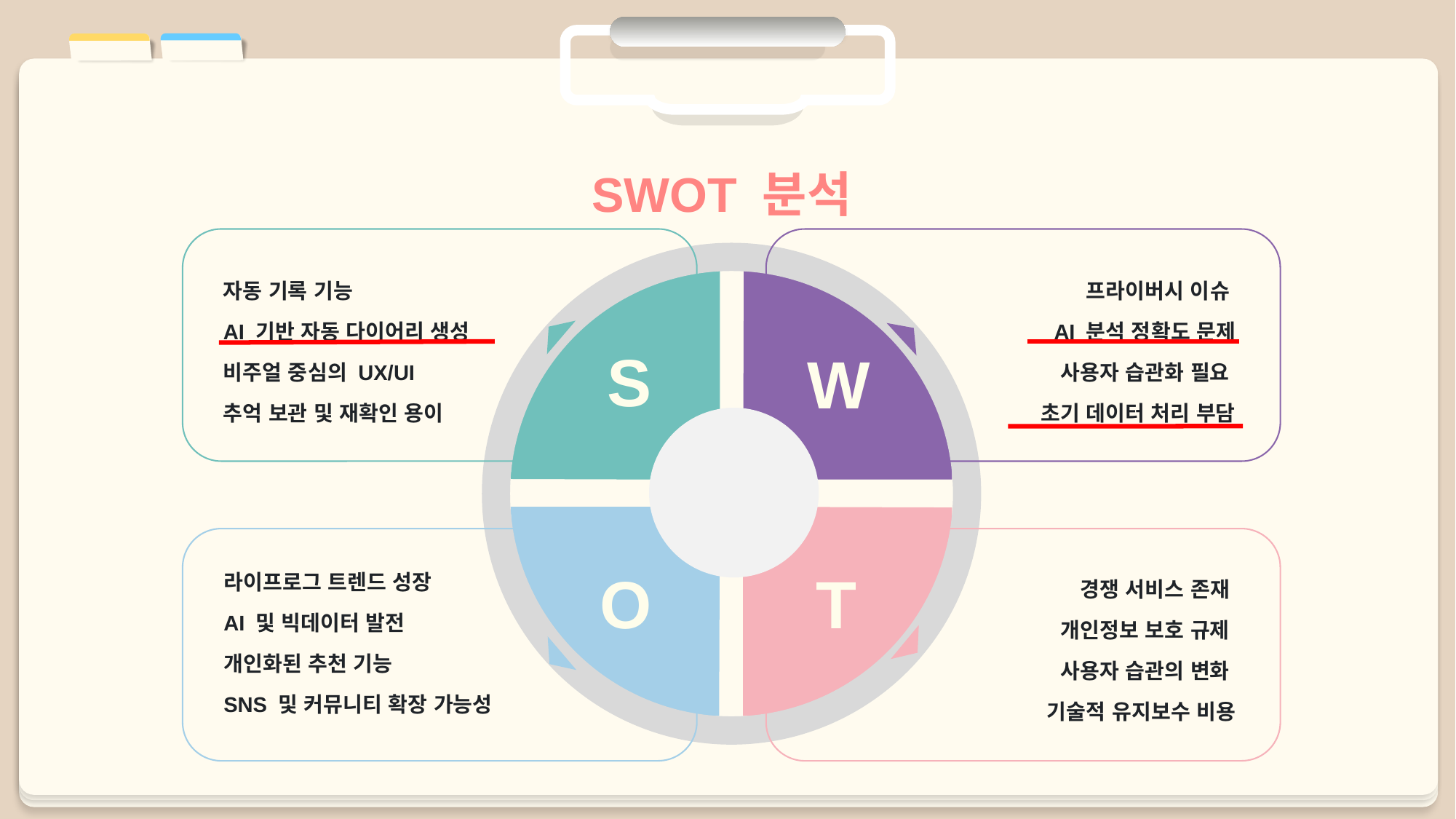

SWOT 분석

자동 기록 기능
AI 기반 자동 다이어리 생성
비주얼 중심의 UX/UI
추억 보관 및 재확인 용이
프라이버시 이슈
AI 분석 정확도 문제
사용자 습관화 필요
초기 데이터 처리 부담

ㄴㄴㄴ

S
W

라이프로그 트렌드 성장
AI 및 빅데이터 발전
개인화된 추천 기능
SNS 및 커뮤니티 확장 가능성
경쟁 서비스 존재
개인정보 보호 규제
사용자 습관의 변화
기술적 유지보수 비용
T
O